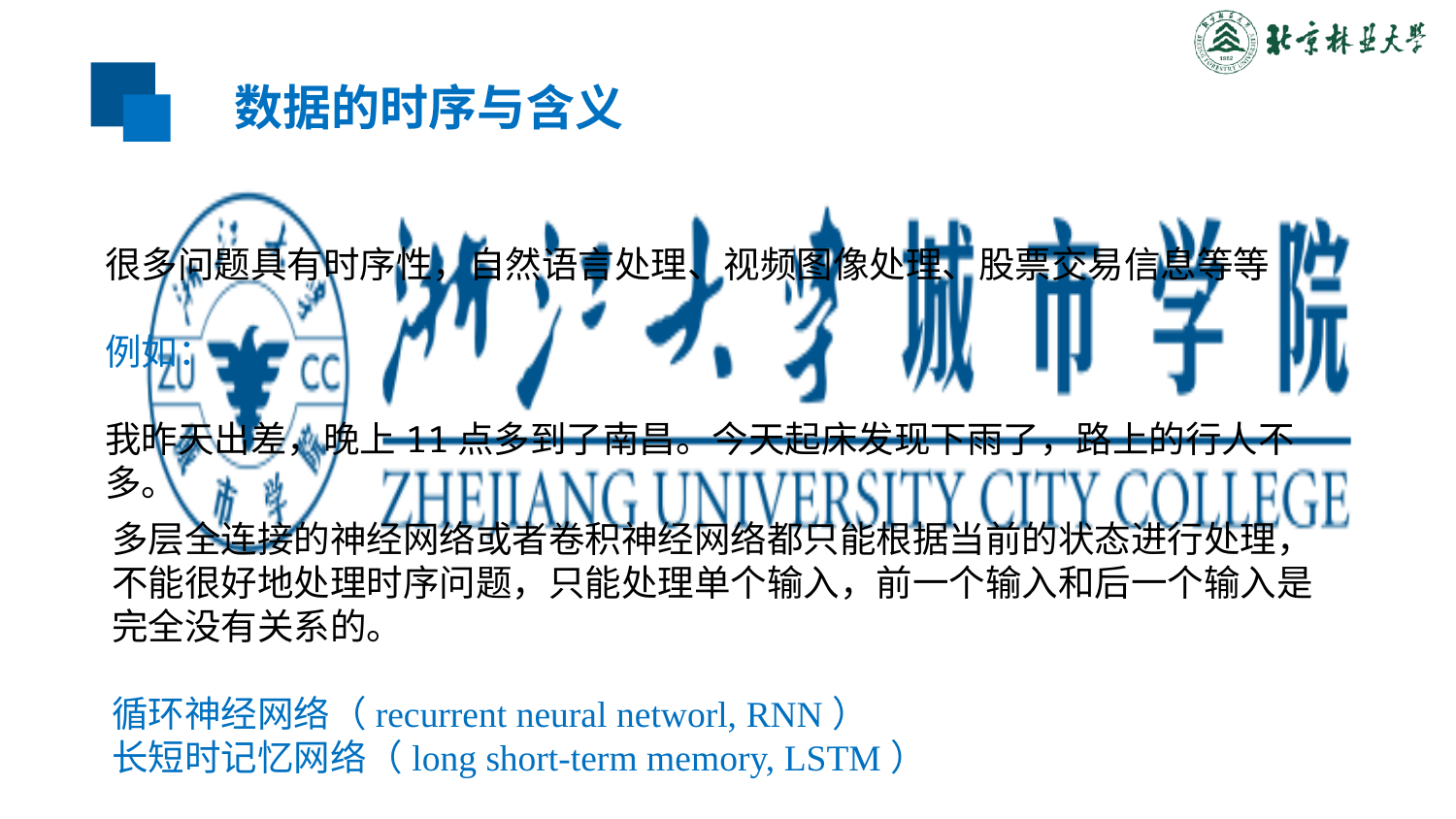

数据的时序与含义
很多问题具有时序性，自然语言处理、视频图像处理、股票交易信息等等

例如：

我昨天出差，晚上11点多到了南昌。今天起床发现下雨了，路上的行人不多。
多层全连接的神经网络或者卷积神经网络都只能根据当前的状态进行处理，不能很好地处理时序问题，只能处理单个输入，前一个输入和后一个输入是完全没有关系的。

循环神经网络（recurrent neural networl, RNN）
长短时记忆网络（long short-term memory, LSTM）
29